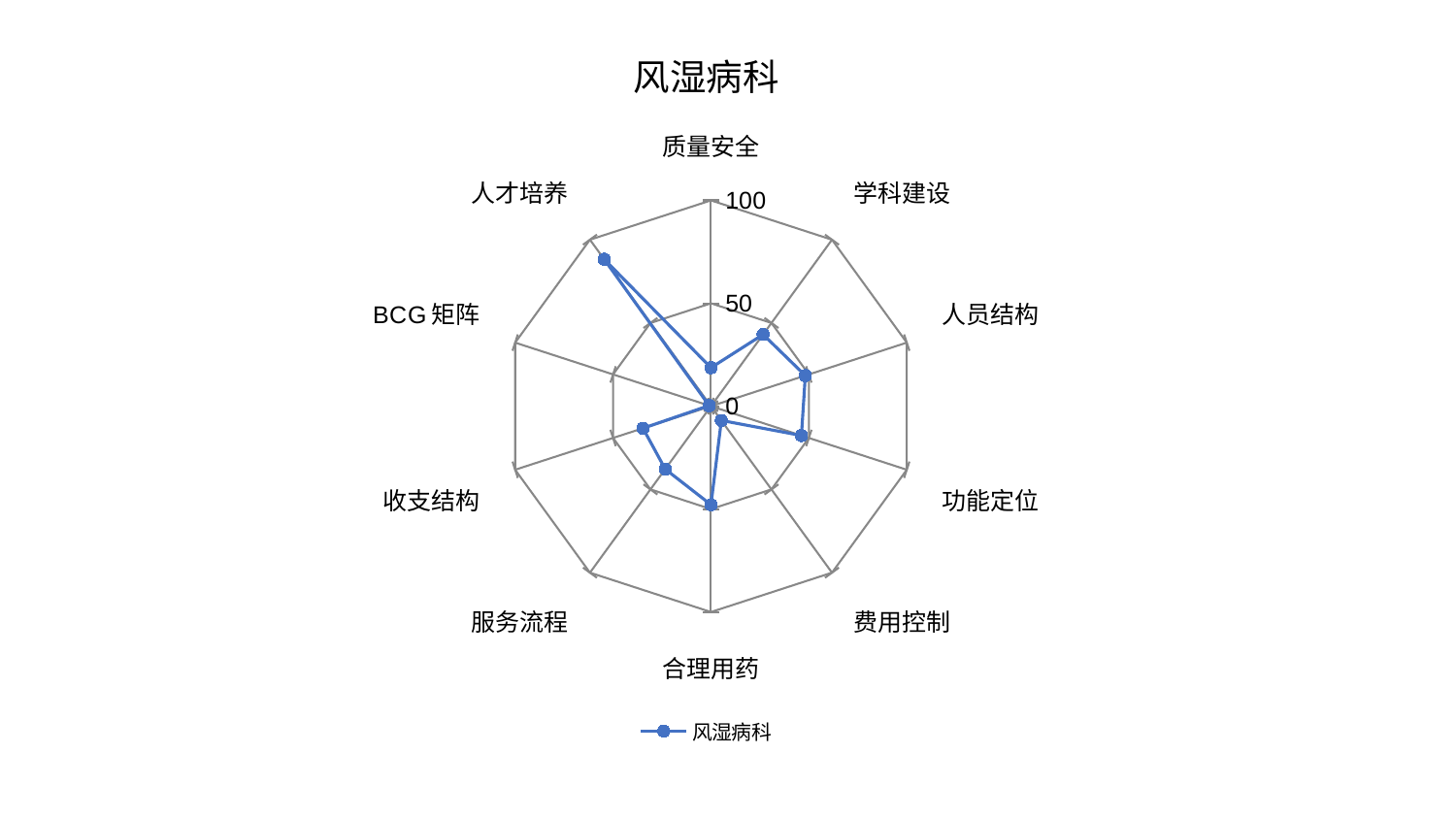

### Chart: 风湿病科

| Category | 风湿病科 |
|---|---|
| 质量安全 | 18.698803214293065 |
| 学科建设 | 43.07625269562403 |
| 人员结构 | 48.192114787275386 |
| 功能定位 | 46.20124231609927 |
| 费用控制 | 8.596583284310318 |
| 合理用药 | 47.88860149571528 |
| 服务流程 | 37.81649947774013 |
| 收支结构 | 34.7255674478053 |
| BCG矩阵 | 0.9179858978567514 |
| 人才培养 | 88.24030320848034 |
131